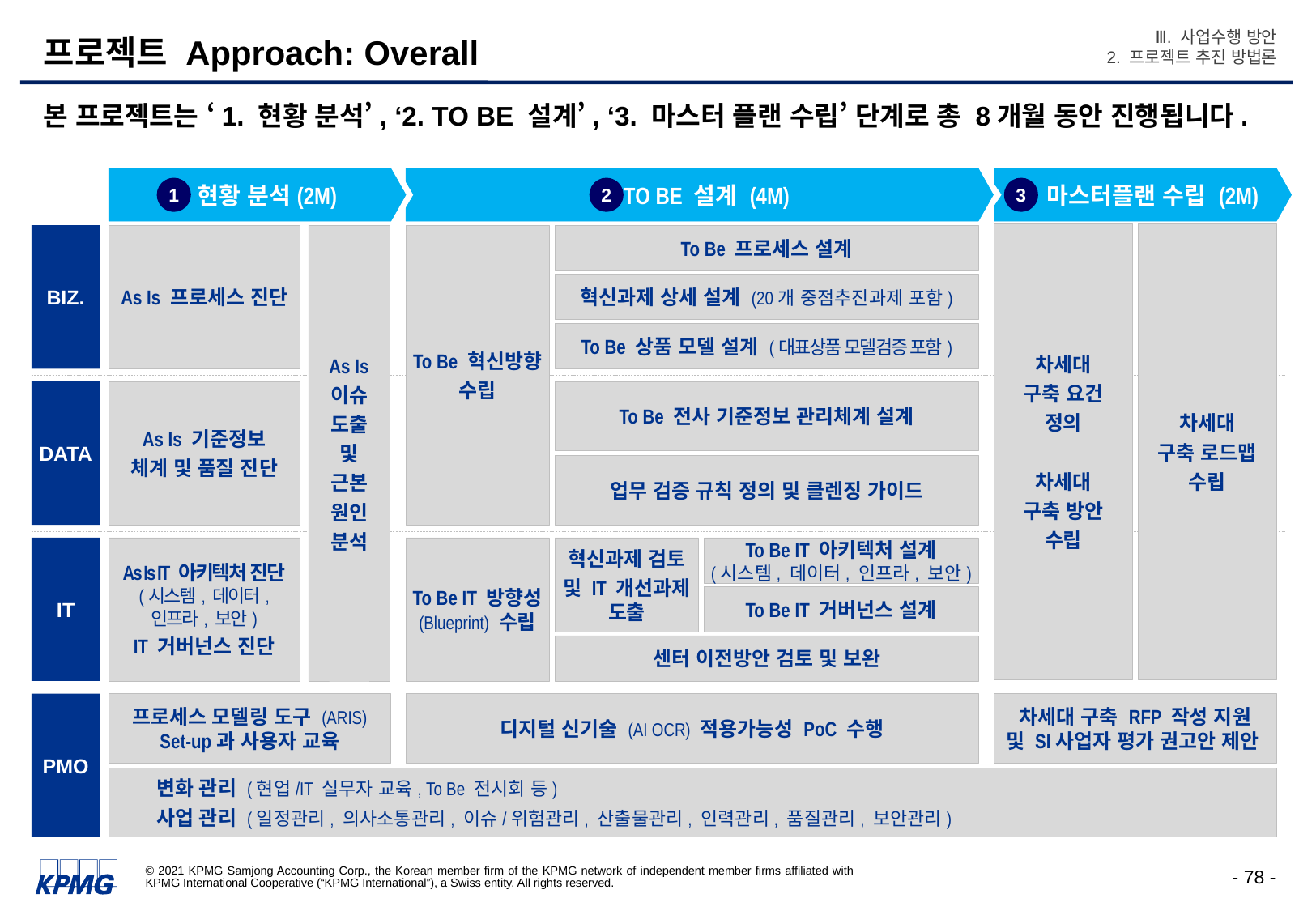

Ⅲ. 사업수행 방안
2. 프로젝트 추진 방법론
# 프로젝트 Approach: Overall
본 프로젝트는 ‘1. 현황 분석’, ‘2. TO BE 설계’, ‘3. 마스터 플랜 수립’ 단계로 총 8개월 동안 진행됩니다.
1. 현황 분석(2M)

2. TO BE 설계 (4M)

3. 마스터플랜 수립 (2M)
1
2
3
차세대
구축 요건
정의

차세대
구축 방안
수립
차세대
구축 로드맵
수립
To Be 혁신방향
수립
To Be 프로세스 설계
As Is 프로세스 진단
As Is
이슈
도출
및
근본
원인
분석
BIZ.
혁신과제 상세 설계 (20개 중점추진과제 포함)
To Be 상품 모델 설계 (대표상품 모델검증 포함)
DATA
As Is 기준정보
체계 및 품질 진단
To Be 전사 기준정보 관리체계 설계
업무 검증 규칙 정의 및 클렌징 가이드
IT
As Is IT 아키텍처 진단
(시스템, 데이터,
인프라, 보안)
IT 거버넌스 진단
To Be IT 방향성 (Blueprint) 수립
혁신과제 검토
및 IT 개선과제 도출
To Be IT 아키텍처 설계
(시스템, 데이터, 인프라, 보안)
To Be IT 거버넌스 설계
센터 이전방안 검토 및 보완
PMO
프로세스 모델링 도구 (ARIS)
Set-up과 사용자 교육
디지털 신기술 (AI OCR) 적용가능성 PoC 수행
차세대 구축 RFP 작성 지원
및 SI사업자 평가 권고안 제안
변화 관리 (현업/IT 실무자 교육, To Be 전시회 등)
사업 관리 (일정관리, 의사소통관리, 이슈/위험관리, 산출물관리, 인력관리, 품질관리, 보안관리)